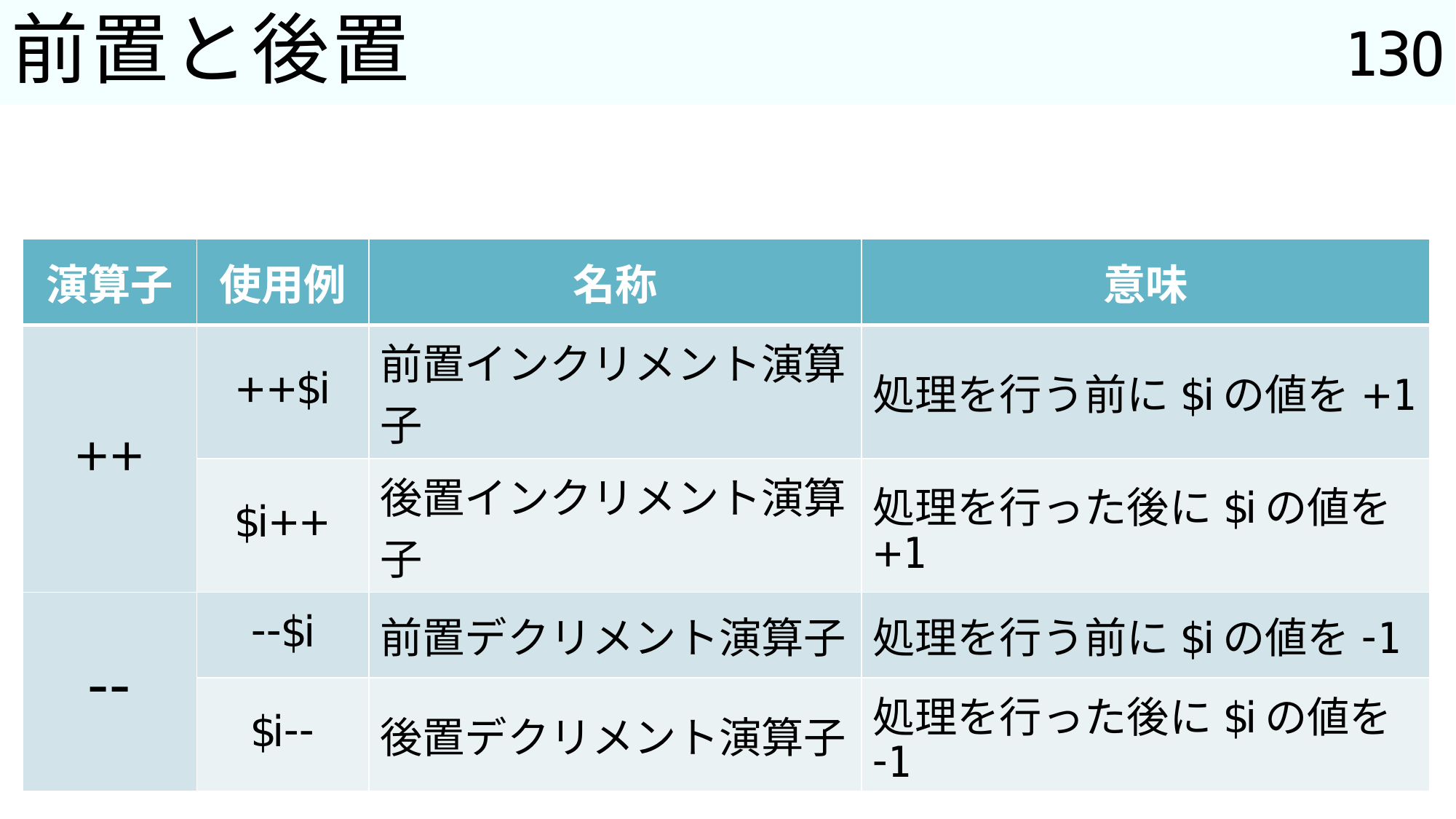

130
# 前置と後置
| 演算子 | 使用例 | 名称 | 意味 |
| --- | --- | --- | --- |
| ++ | ++$i | 前置インクリメント演算子 | 処理を行う前に$iの値を+1 |
|  | $i++ | 後置インクリメント演算子 | 処理を行った後に$iの値を+1 |
| -- | --$i | 前置デクリメント演算子 | 処理を行う前に$iの値を-1 |
|  | $i-- | 後置デクリメント演算子 | 処理を行った後に$iの値を-1 |